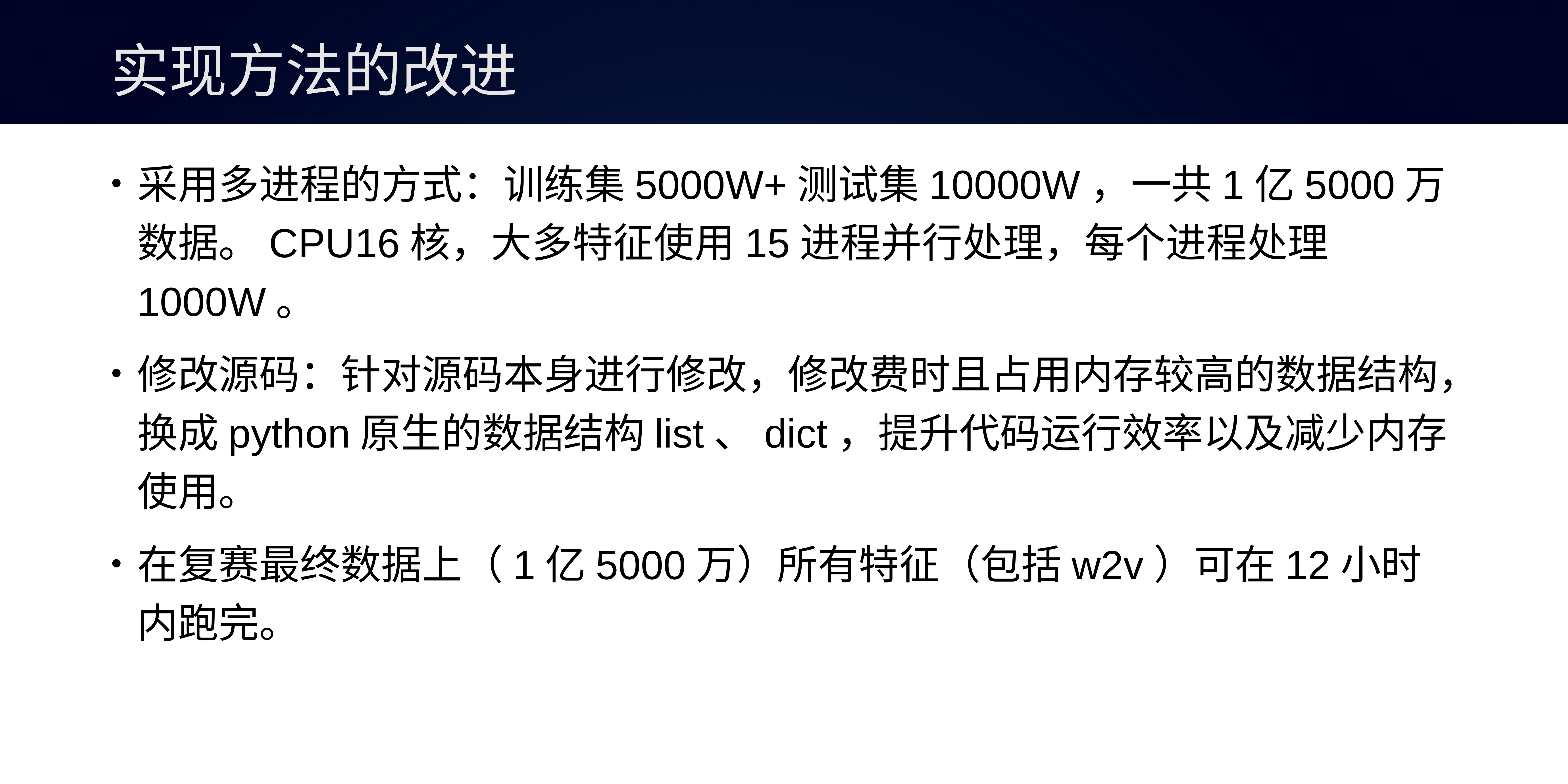

# 实现方法的改进
采用多进程的方式：训练集5000W+测试集10000W，一共1亿5000万数据。CPU16核，大多特征使用15进程并行处理，每个进程处理1000W。
修改源码：针对源码本身进行修改，修改费时且占用内存较高的数据结构，换成python原生的数据结构list、dict，提升代码运行效率以及减少内存使用。
在复赛最终数据上（1亿5000万）所有特征（包括w2v）可在12小时内跑完。